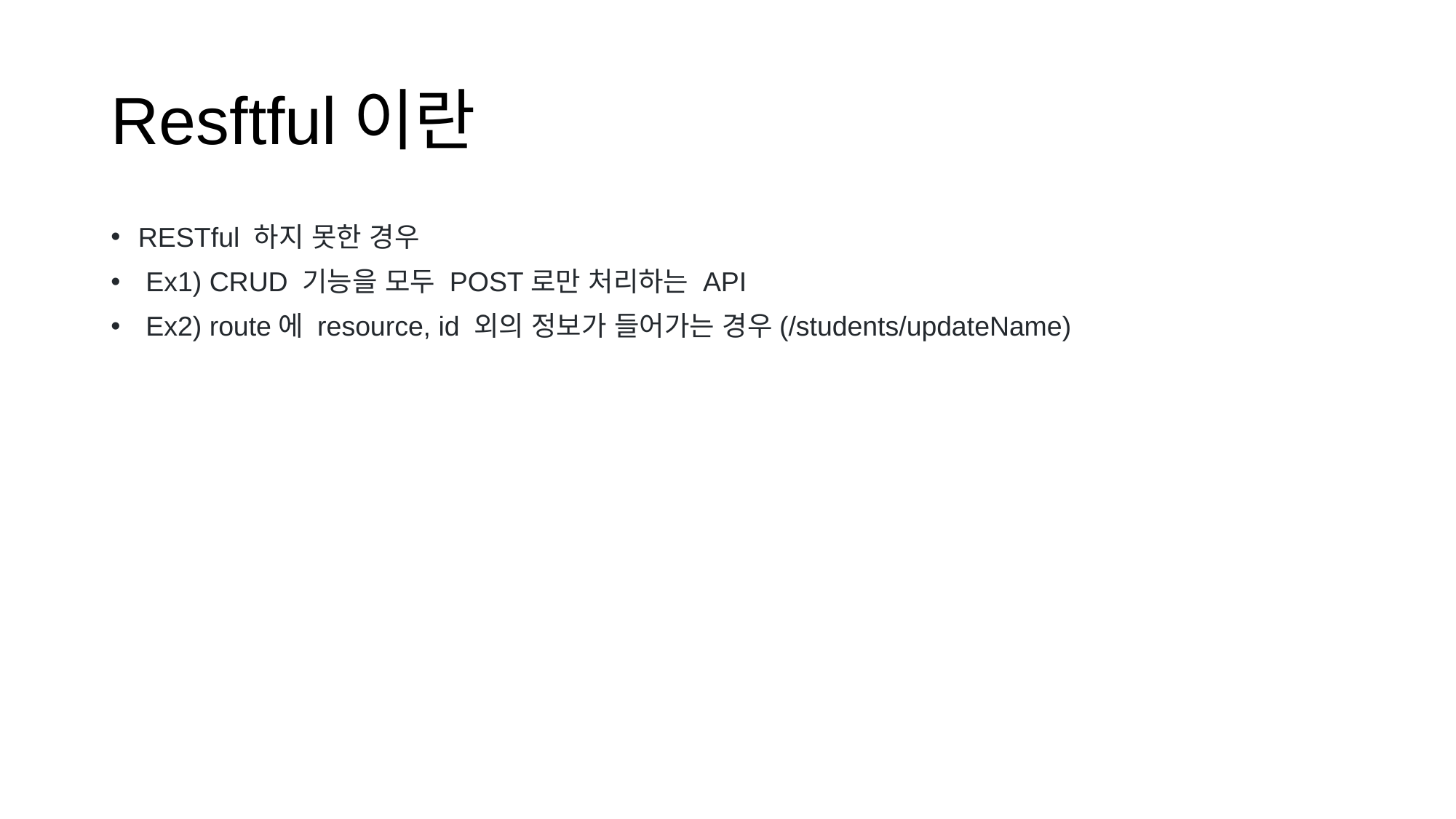

# Resftful이란
RESTful 하지 못한 경우
 Ex1) CRUD 기능을 모두 POST로만 처리하는 API
 Ex2) route에 resource, id 외의 정보가 들어가는 경우(/students/updateName)